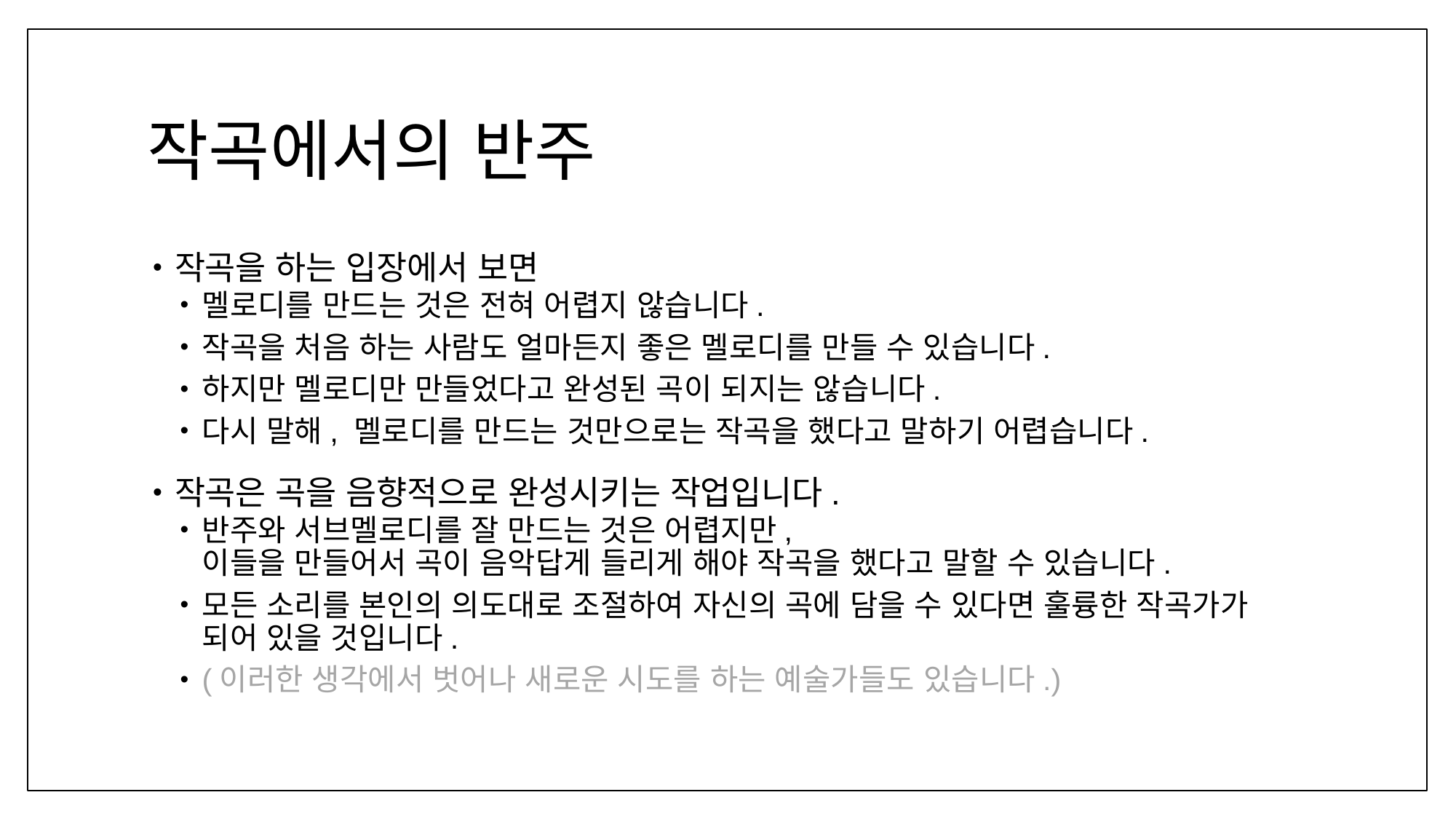

# 작곡에서의 반주
작곡을 하는 입장에서 보면
멜로디를 만드는 것은 전혀 어렵지 않습니다.
작곡을 처음 하는 사람도 얼마든지 좋은 멜로디를 만들 수 있습니다.
하지만 멜로디만 만들었다고 완성된 곡이 되지는 않습니다.
다시 말해, 멜로디를 만드는 것만으로는 작곡을 했다고 말하기 어렵습니다.
작곡은 곡을 음향적으로 완성시키는 작업입니다.
반주와 서브멜로디를 잘 만드는 것은 어렵지만,
이들을 만들어서 곡이 음악답게 들리게 해야 작곡을 했다고 말할 수 있습니다.
모든 소리를 본인의 의도대로 조절하여 자신의 곡에 담을 수 있다면 훌륭한 작곡가가 되어 있을 것입니다.
(이러한 생각에서 벗어나 새로운 시도를 하는 예술가들도 있습니다.)